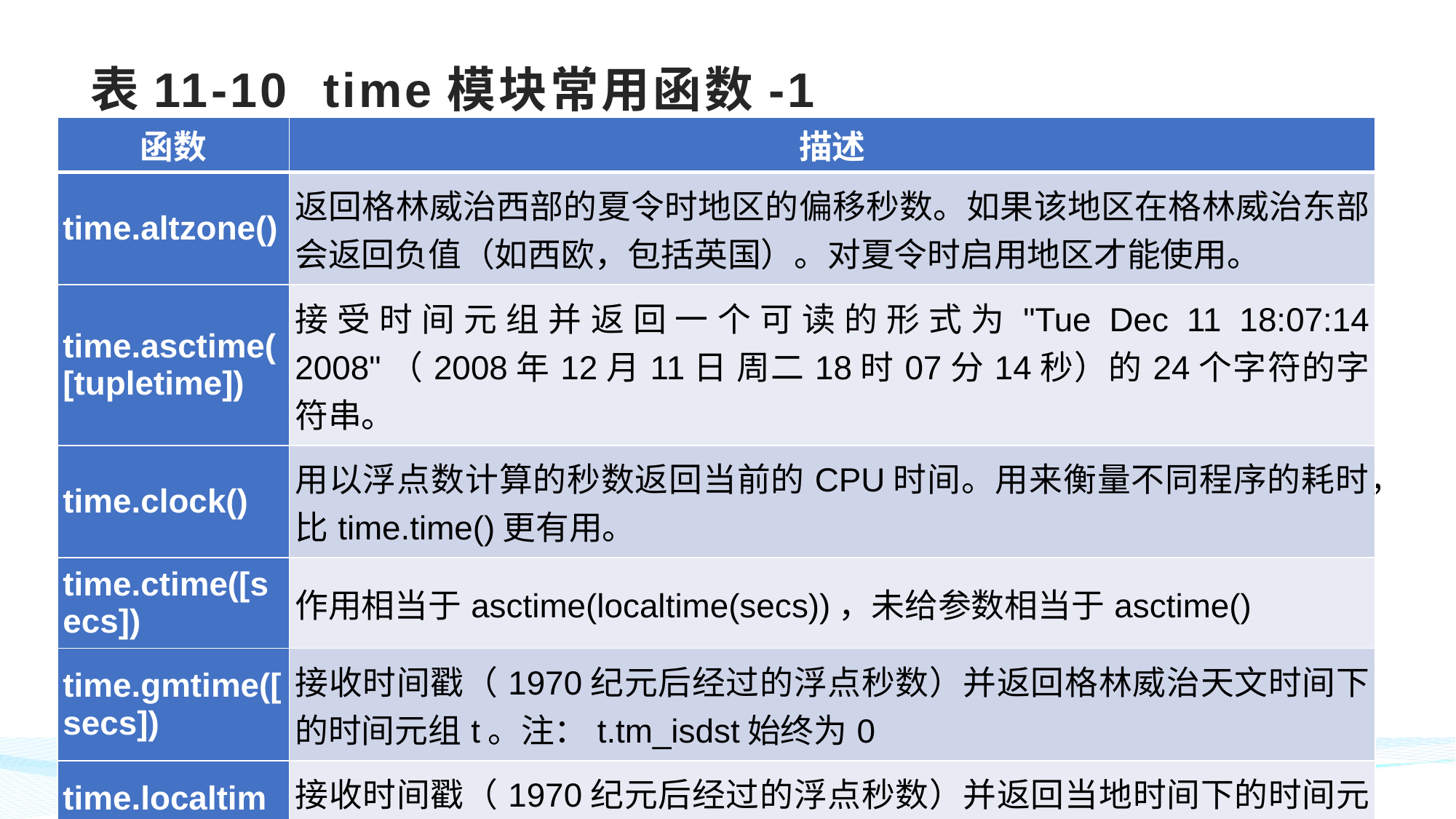

# 表11-10  time模块常用函数-1
| 函数 | 描述 |
| --- | --- |
| time.altzone() | 返回格林威治西部的夏令时地区的偏移秒数。如果该地区在格林威治东部会返回负值（如西欧，包括英国）。对夏令时启用地区才能使用。 |
| time.asctime([tupletime]) | 接受时间元组并返回一个可读的形式为"Tue Dec 11 18:07:14 2008"（2008年12月11日 周二18时07分14秒）的24个字符的字符串。 |
| time.clock() | 用以浮点数计算的秒数返回当前的CPU时间。用来衡量不同程序的耗时，比time.time()更有用。 |
| time.ctime([secs]) | 作用相当于asctime(localtime(secs))，未给参数相当于asctime() |
| time.gmtime([secs]) | 接收时间戳（1970纪元后经过的浮点秒数）并返回格林威治天文时间下的时间元组t。注：t.tm\_isdst始终为0 |
| time.localtime([secs]) | 接收时间戳（1970纪元后经过的浮点秒数）并返回当地时间下的时间元组t（t.tm\_isdst可取0或1，取决于当地当时是不是夏令时）。 |